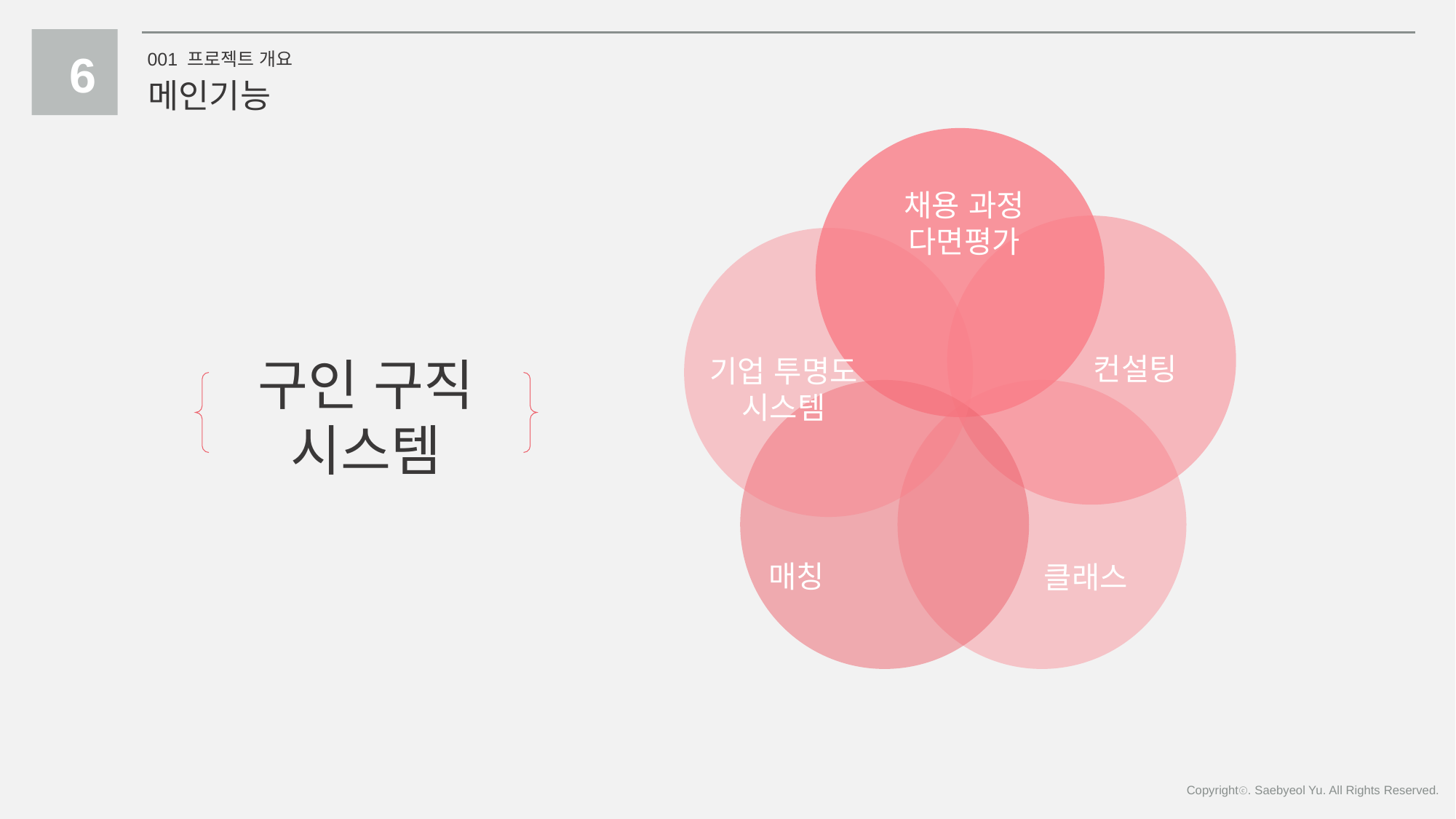

6
001 프로젝트 개요
메인기능

채용 과정
다면평가

컨설팅
기업 투명도
시스템
구인 구직
시스템

매칭
클래스